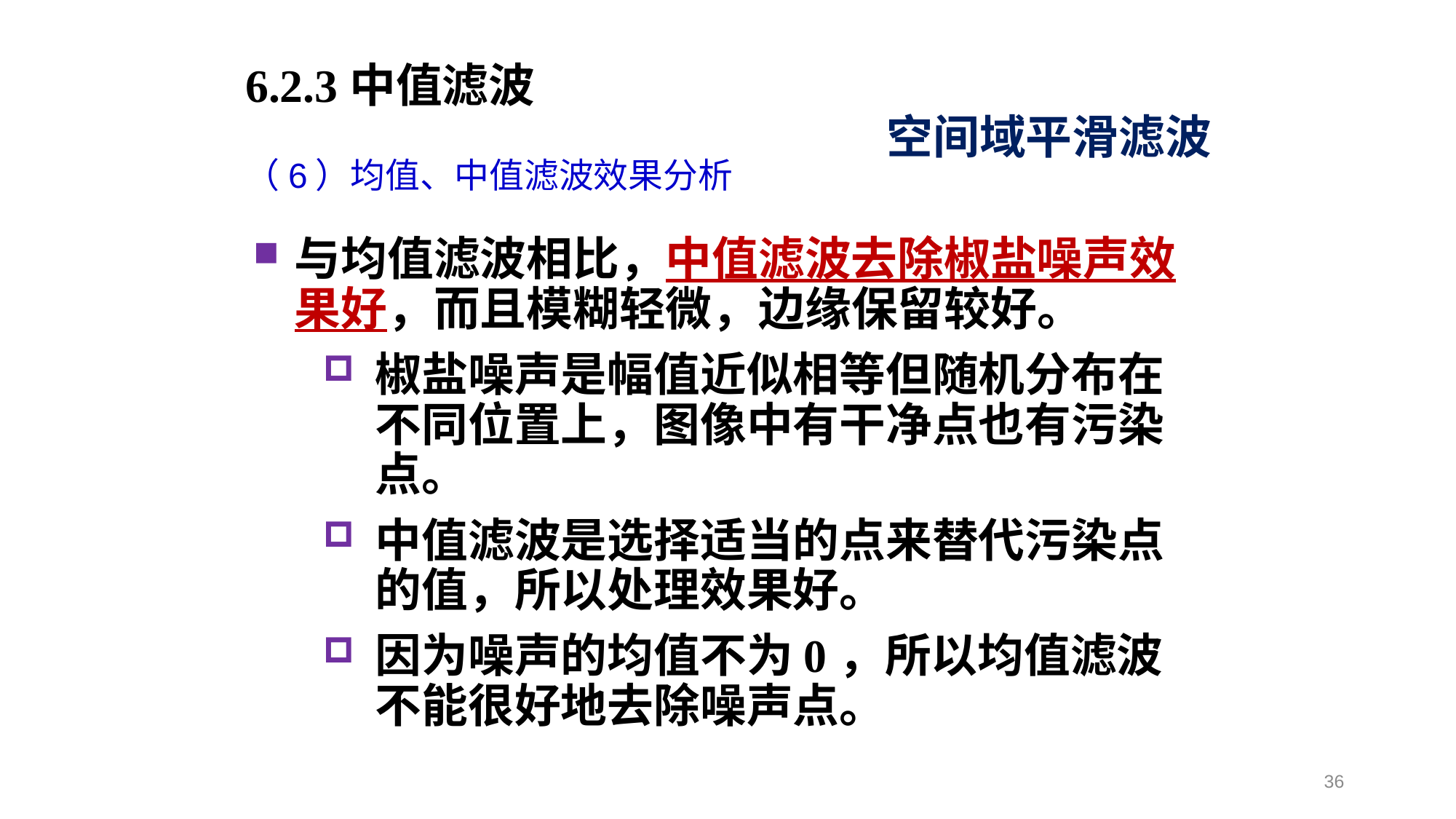

6.2.3中值滤波
空间域平滑滤波
（6）均值、中值滤波效果分析
与均值滤波相比，中值滤波去除椒盐噪声效果好，而且模糊轻微，边缘保留较好。
椒盐噪声是幅值近似相等但随机分布在不同位置上，图像中有干净点也有污染点。
中值滤波是选择适当的点来替代污染点的值，所以处理效果好。
因为噪声的均值不为0，所以均值滤波不能很好地去除噪声点。
36